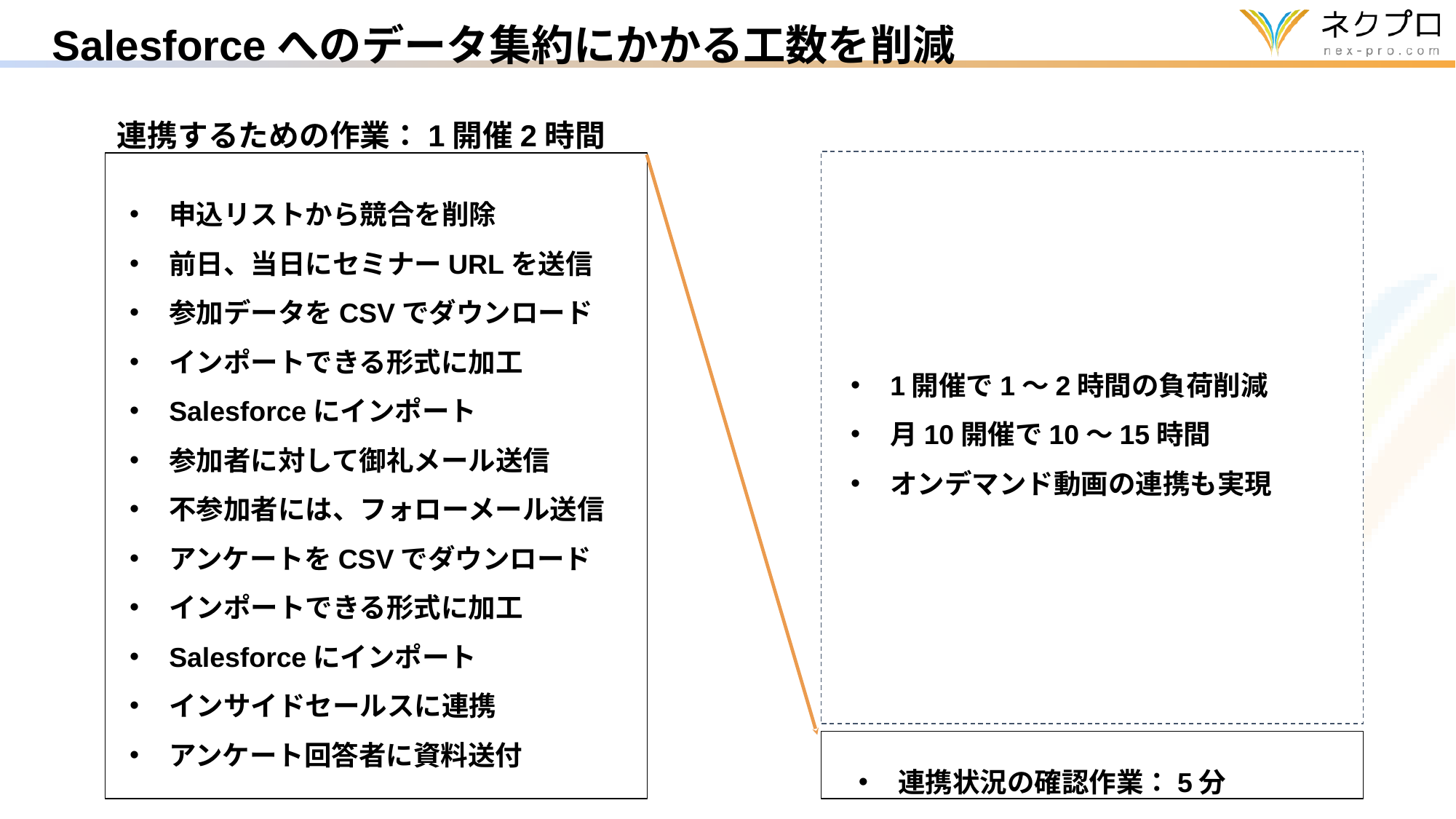

Salesforceへのデータ集約にかかる工数を削減
連携するための作業：1開催2時間

申込リストから競合を削除
前日、当日にセミナーURLを送信
参加データをCSVでダウンロード
インポートできる形式に加工
Salesforceにインポート
参加者に対して御礼メール送信
不参加者には、フォローメール送信
アンケートをCSVでダウンロード
インポートできる形式に加工
Salesforceにインポート
インサイドセールスに連携
アンケート回答者に資料送付
1開催で1～2時間の負荷削減
月10開催で10～15時間
オンデマンド動画の連携も実現

連携状況の確認作業：5分